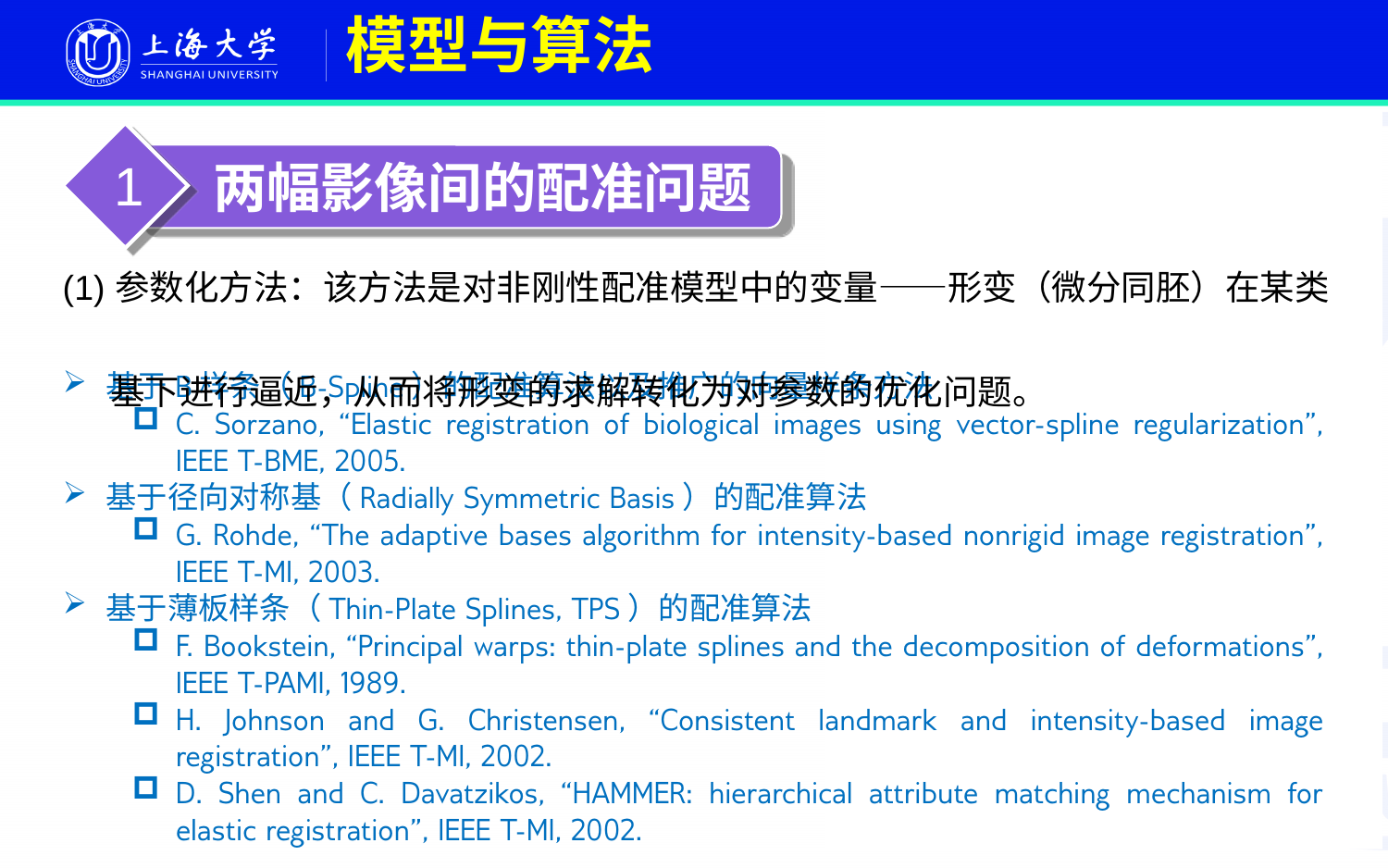

# 模型与算法

1

 两幅影像间的配准问题
参数化方法：该方法是对非刚性配准模型中的变量——形变（微分同胚）在某类
     基下进行逼近，从而将形变的求解转化为对参数的优化问题。
基于B样条（B-Spline）的配准算法以及推广的向量样条方法
C. Sorzano, “Elastic registration of biological images using vector-spline regularization”, IEEE T-BME, 2005.
基于径向对称基（Radially Symmetric Basis）的配准算法
G. Rohde, “The adaptive bases algorithm for intensity-based nonrigid image registration”, IEEE T-MI, 2003.
基于薄板样条（Thin-Plate Splines, TPS）的配准算法
F. Bookstein, “Principal warps: thin-plate splines and the decomposition of deformations”, IEEE T-PAMI, 1989.
H. Johnson and G. Christensen, “Consistent landmark and intensity-based image registration”, IEEE T-MI, 2002.
D. Shen and C. Davatzikos, “HAMMER: hierarchical attribute matching mechanism for elastic registration”, IEEE T-MI, 2002.